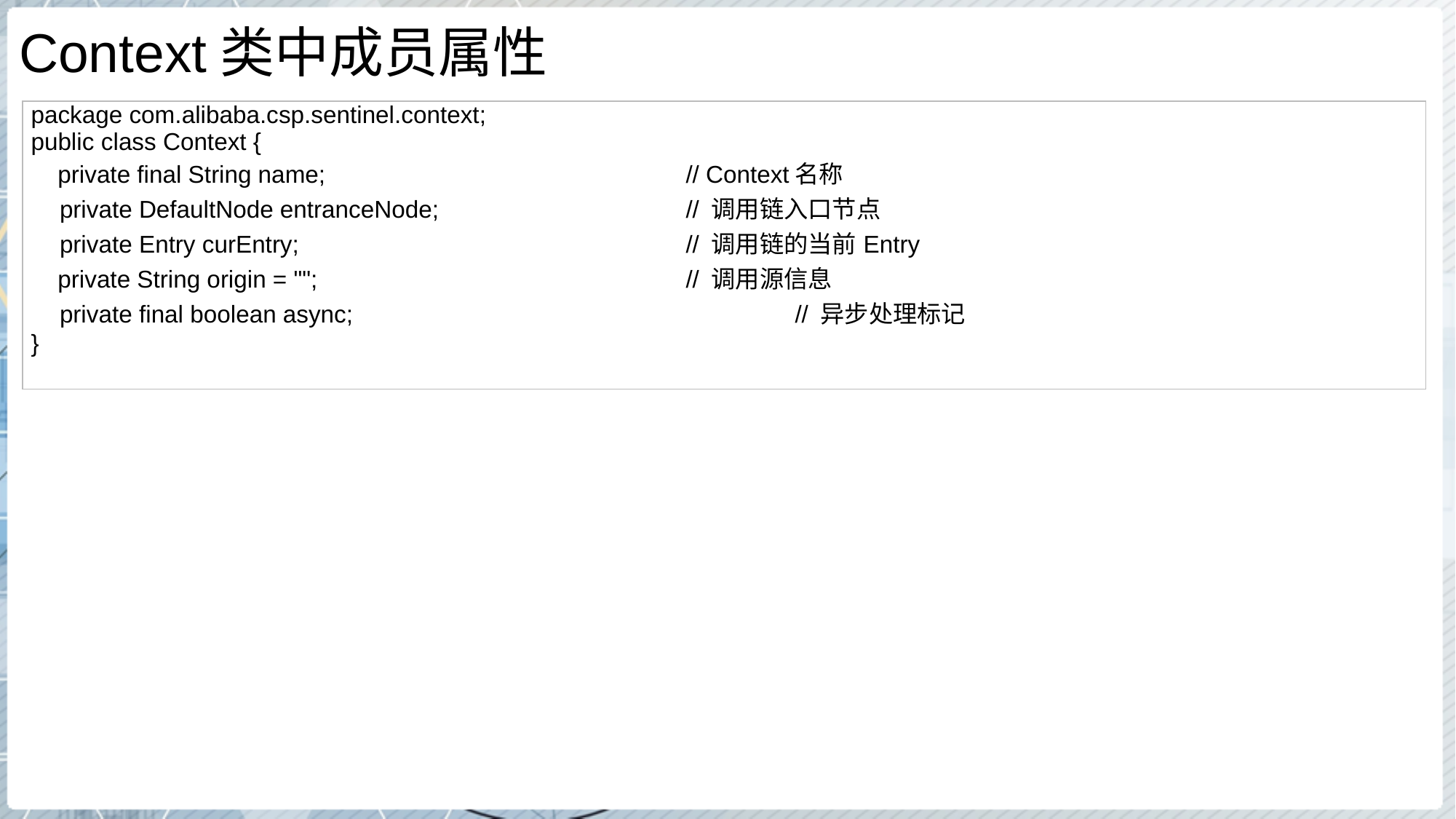

# Context类中成员属性
| package com.alibaba.csp.sentinel.context; public class Context { private final String name; // Context名称 private DefaultNode entranceNode; // 调用链入口节点 private Entry curEntry; // 调用链的当前Entry private String origin = ""; // 调用源信息 private final boolean async; // 异步处理标记 } |
| --- |